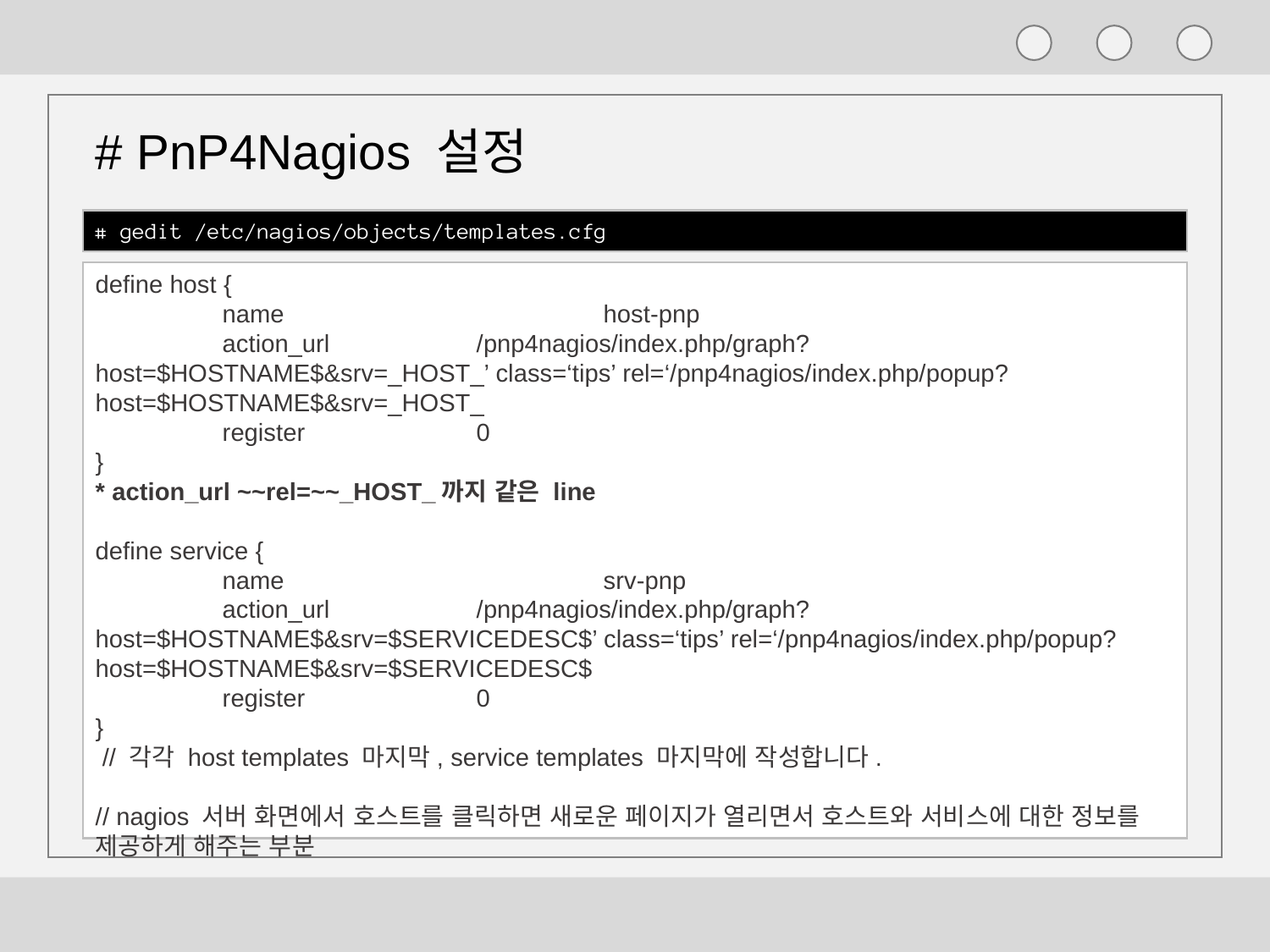

# PnP4Nagios 설정
# gedit /etc/nagios/objects/templates.cfg
define host {
	name			host-pnp
	action_url		/pnp4nagios/index.php/graph?host=$HOSTNAME$&srv=_HOST_’ class=‘tips’ rel=‘/pnp4nagios/index.php/popup?host=$HOSTNAME$&srv=_HOST_
	register		0
}
* action_url ~~rel=~~_HOST_까지 같은 line

define service {
	name			srv-pnp
	action_url		/pnp4nagios/index.php/graph?host=$HOSTNAME$&srv=$SERVICEDESC$’ class=‘tips’ rel=‘/pnp4nagios/index.php/popup?host=$HOSTNAME$&srv=$SERVICEDESC$
	register		0
}
 // 각각 host templates 마지막, service templates 마지막에 작성합니다.

// nagios 서버 화면에서 호스트를 클릭하면 새로운 페이지가 열리면서 호스트와 서비스에 대한 정보를 제공하게 해주는 부분